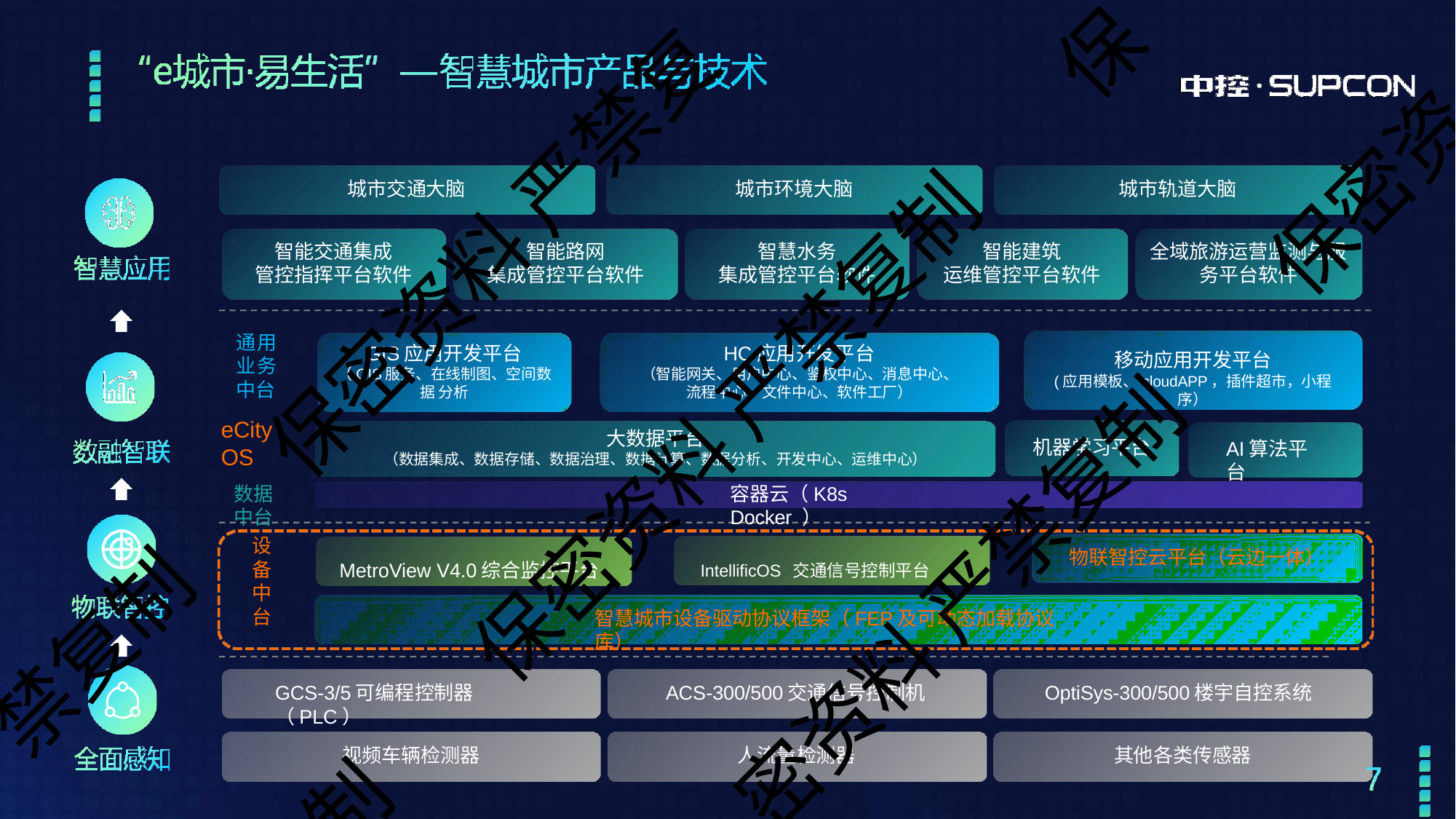

保

保密资

城市交通大脑
城市环境大脑
城市轨道大脑

保密资料 严禁复

智能交通集成 管控指挥平台软件
智能路网
集成管控平台软件
智慧水务
集成管控平台软件
智能建筑
运维管控平台软件
全域旅游运营监测与服 务平台软件

通用 业务 中台
eCityOS
数据 中台

GIS应用开发平台
（GIS服务、在线制图、空间数据 分析
HC应用开发平台
（智能网关、用户中心、鉴权中心、消息中心、 流程中心、文件中心、软件工厂）
移动应用开发平台
(应用模板、cloudAPP，插件超市，小程序）

保密资料 严禁复制

大数据平台
（数据集成、数据存储、数据治理、数据计算、数据分析、开发中心、运维中心）
容器云（K8s Docker ）
机器学习平台
AI算法平台

设 备 中 台

物联智控云平台（云边一体）
MetroView V4.0综合监控平台	IntellificOS 交通信号控制平台
密资料 严禁复制

智慧城市设备驱动协议框架（FEP及可动态加载协议库）
禁复制

GCS-3/5可编程控制器（PLC）
ACS-300/500交通信号控制机
OptiSys-300/500楼宇自控系统

视频车辆检测器
人流量检测器
其他各类传感器

制